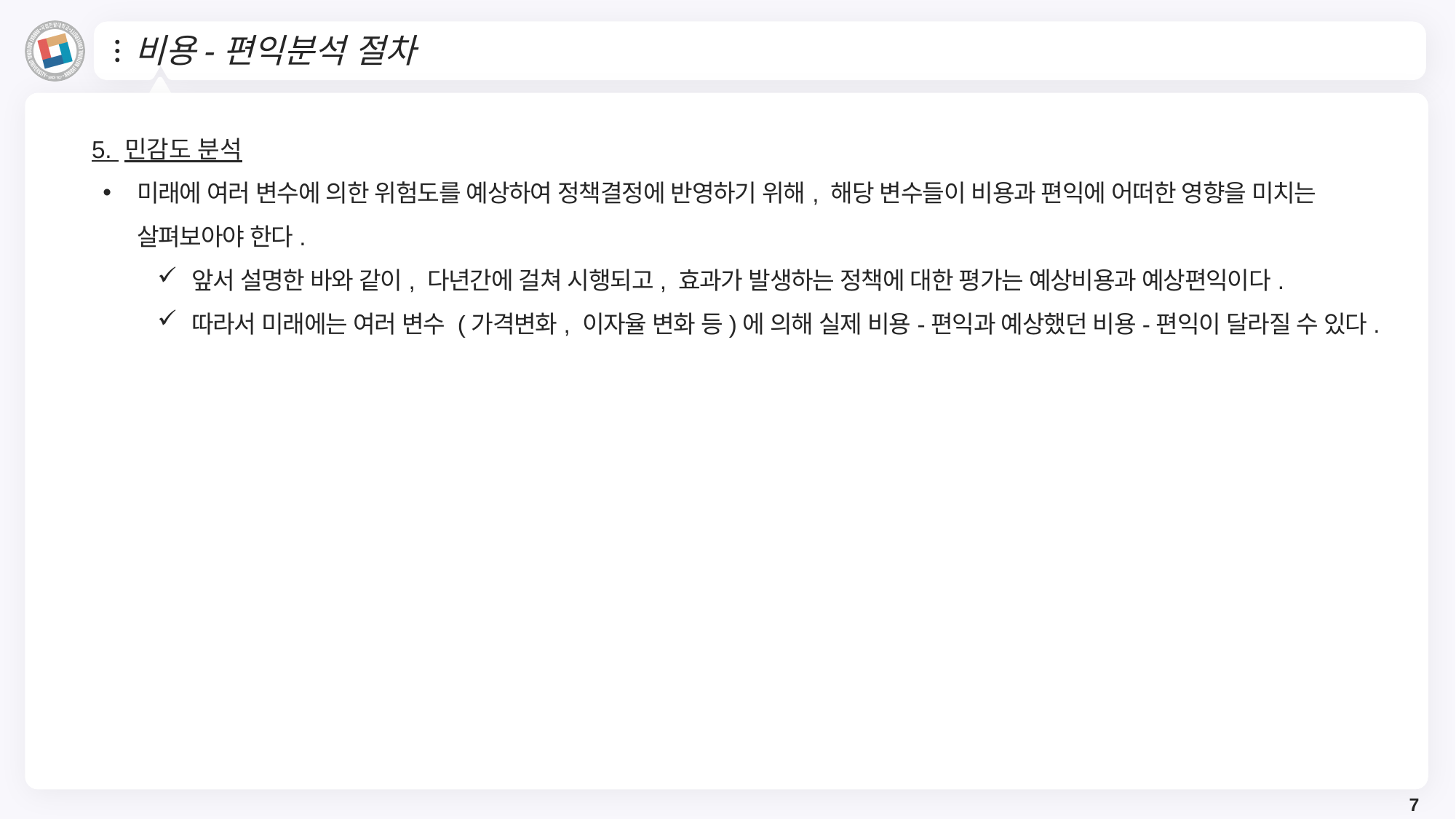

# 비용-편익분석 절차
5. 민감도 분석
미래에 여러 변수에 의한 위험도를 예상하여 정책결정에 반영하기 위해, 해당 변수들이 비용과 편익에 어떠한 영향을 미치는 살펴보아야 한다.
앞서 설명한 바와 같이, 다년간에 걸쳐 시행되고, 효과가 발생하는 정책에 대한 평가는 예상비용과 예상편익이다.
따라서 미래에는 여러 변수 (가격변화, 이자율 변화 등)에 의해 실제 비용-편익과 예상했던 비용-편익이 달라질 수 있다.
7